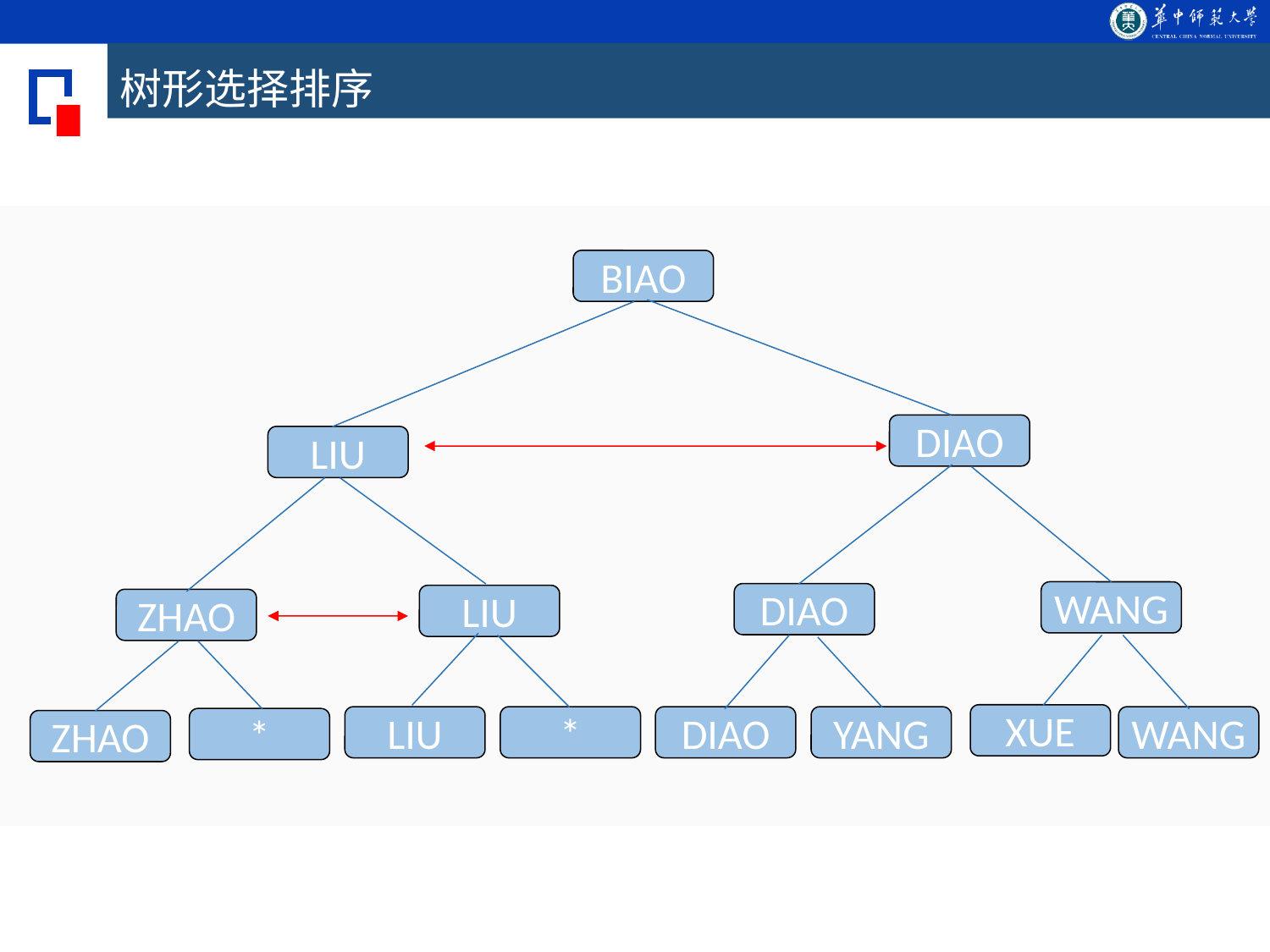

树形选择排序

BIAO

DIAO
LIU

WANG
DIAO
LIU
ZHAO

XUE
LIU
*
DIAO
YANG
WANG
*
ZHAO